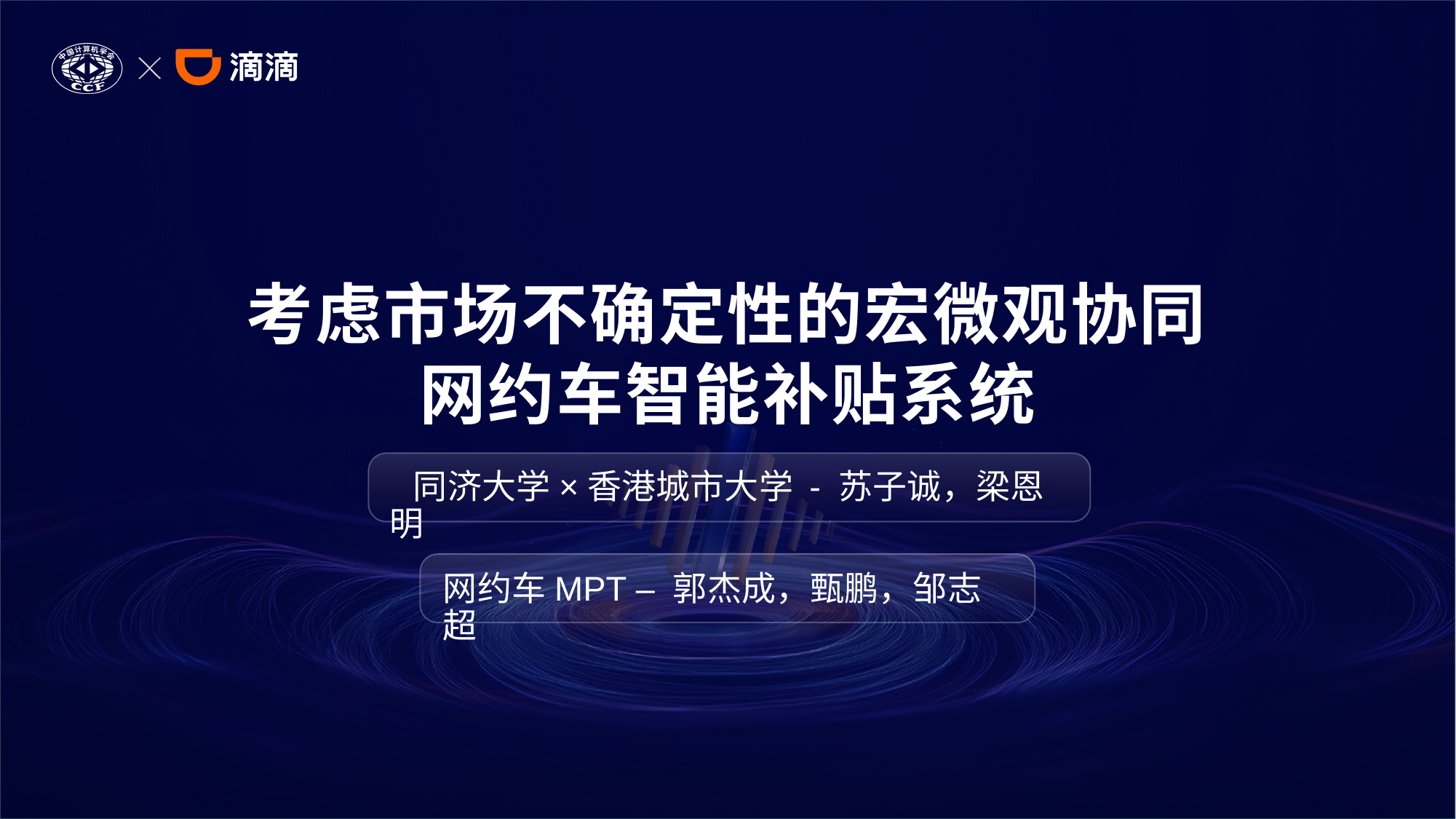

考虑市场不确定性的宏微观协同网约车智能补贴系统

  同济大学×香港城市大学 - 苏子诚，梁恩明

网约车MPT – 郭杰成，甄鹏，邹志超